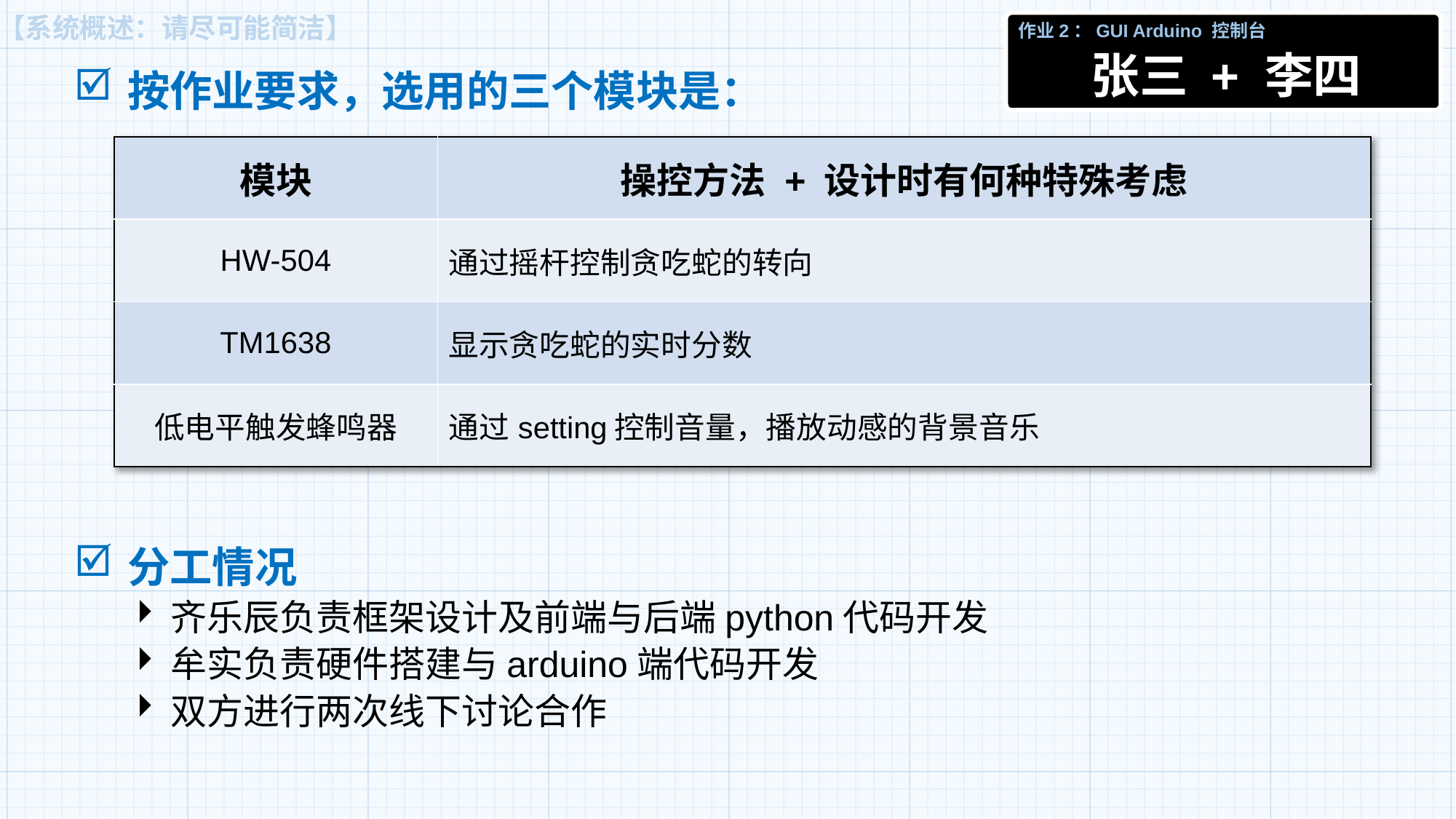

【系统概述：请尽可能简洁】
# 张三 + 李四
按作业要求，选用的三个模块是：
| 模块 | 操控方法 + 设计时有何种特殊考虑 |
| --- | --- |
| HW-504 | 通过摇杆控制贪吃蛇的转向 |
| TM1638 | 显示贪吃蛇的实时分数 |
| 低电平触发蜂鸣器 | 通过setting控制音量，播放动感的背景音乐 |

分工情况
齐乐辰负责框架设计及前端与后端python代码开发
牟实负责硬件搭建与arduino端代码开发
双方进行两次线下讨论合作